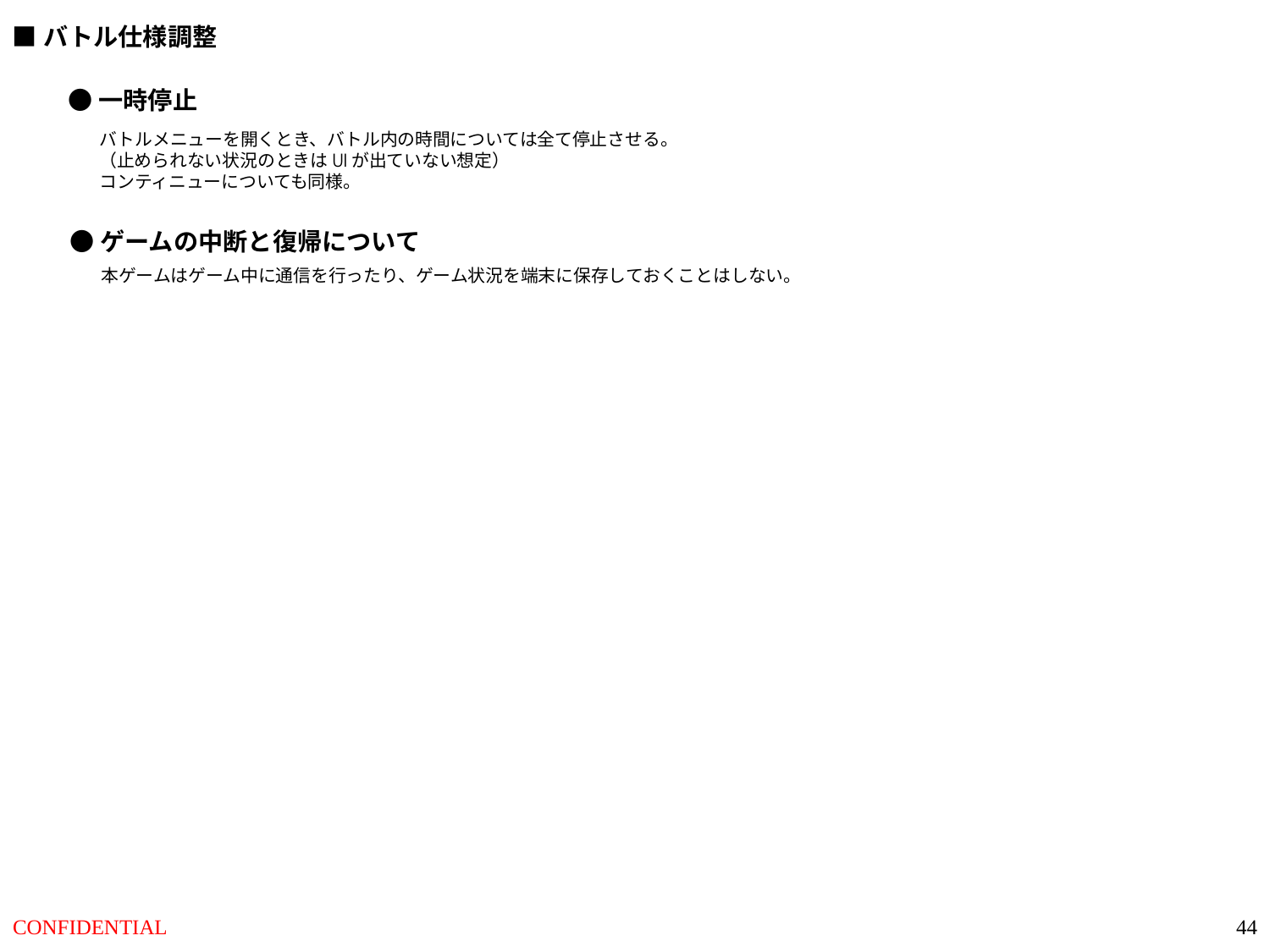

■バトル仕様調整
●一時停止
バトルメニューを開くとき、バトル内の時間については全て停止させる。
（止められない状況のときはUIが出ていない想定）
コンティニューについても同様。
●ゲームの中断と復帰について
本ゲームはゲーム中に通信を行ったり、ゲーム状況を端末に保存しておくことはしない。

44
CONFIDENTIAL